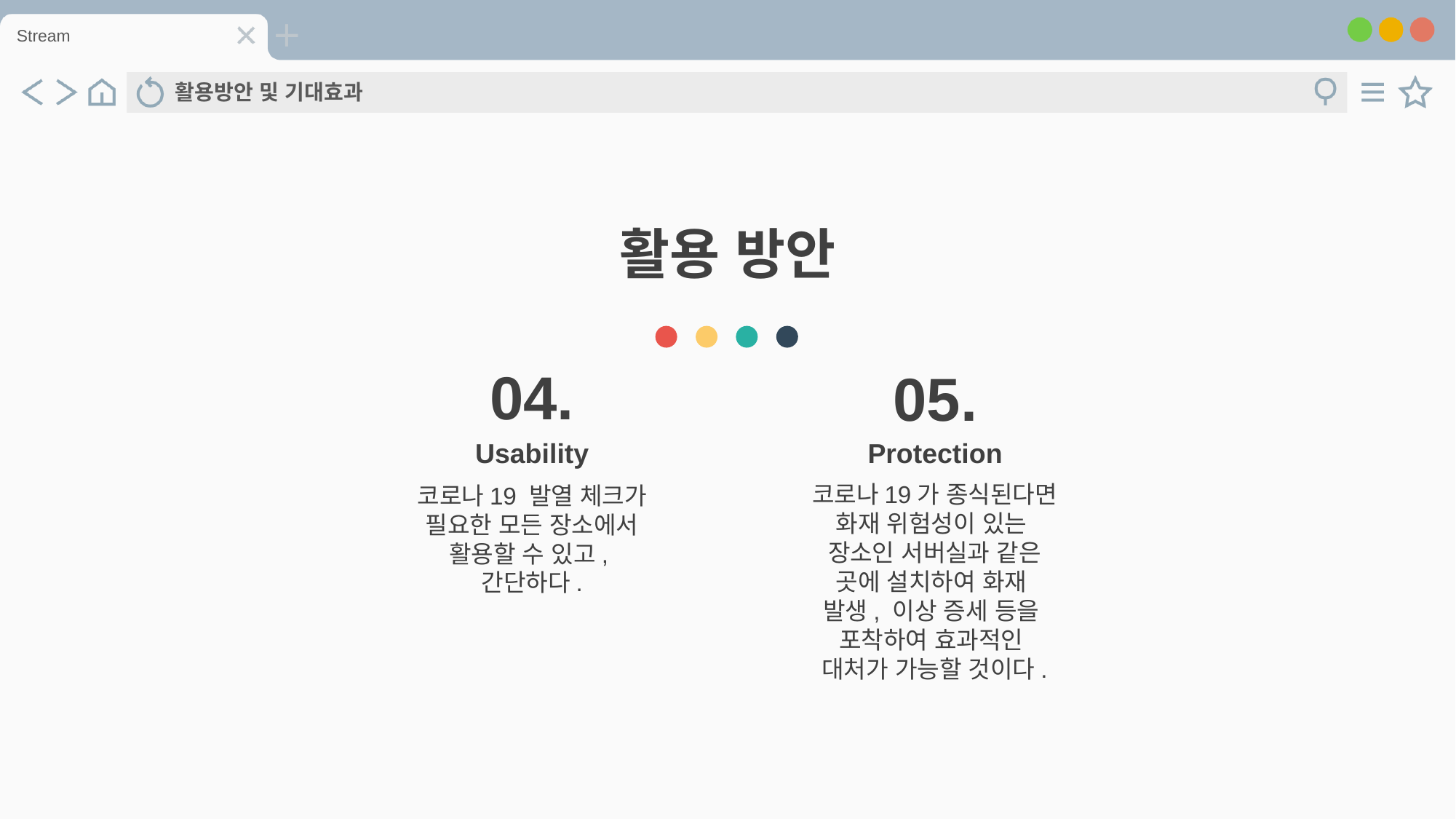

Stream
활용방안 및 기대효과
활용 방안

04.
Usability
코로나19 발열 체크가 필요한 모든 장소에서 활용할 수 있고,
간단하다.
05.
Protection
코로나19가 종식된다면 화재 위험성이 있는
장소인 서버실과 같은 곳에 설치하여 화재
발생, 이상 증세 등을
포착하여 효과적인
대처가 가능할 것이다.